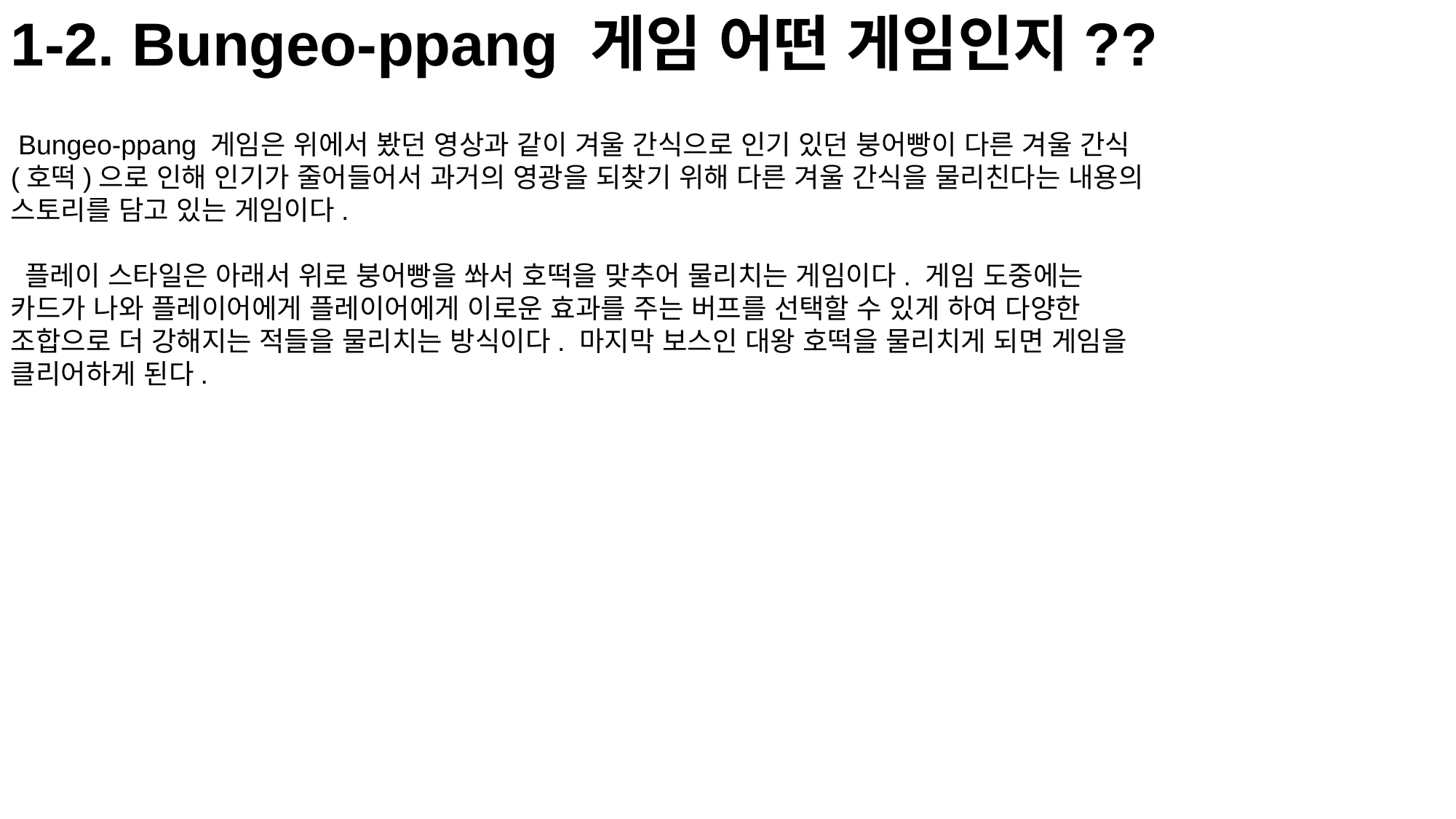

1-2. Bungeo-ppang 게임 어떤 게임인지??
 Bungeo-ppang 게임은 위에서 봤던 영상과 같이 겨울 간식으로 인기 있던 붕어빵이 다른 겨울 간식(호떡)으로 인해 인기가 줄어들어서 과거의 영광을 되찾기 위해 다른 겨울 간식을 물리친다는 내용의 스토리를 담고 있는 게임이다.

 플레이 스타일은 아래서 위로 붕어빵을 쏴서 호떡을 맞추어 물리치는 게임이다. 게임 도중에는 카드가 나와 플레이어에게 플레이어에게 이로운 효과를 주는 버프를 선택할 수 있게 하여 다양한 조합으로 더 강해지는 적들을 물리치는 방식이다. 마지막 보스인 대왕 호떡을 물리치게 되면 게임을 클리어하게 된다.